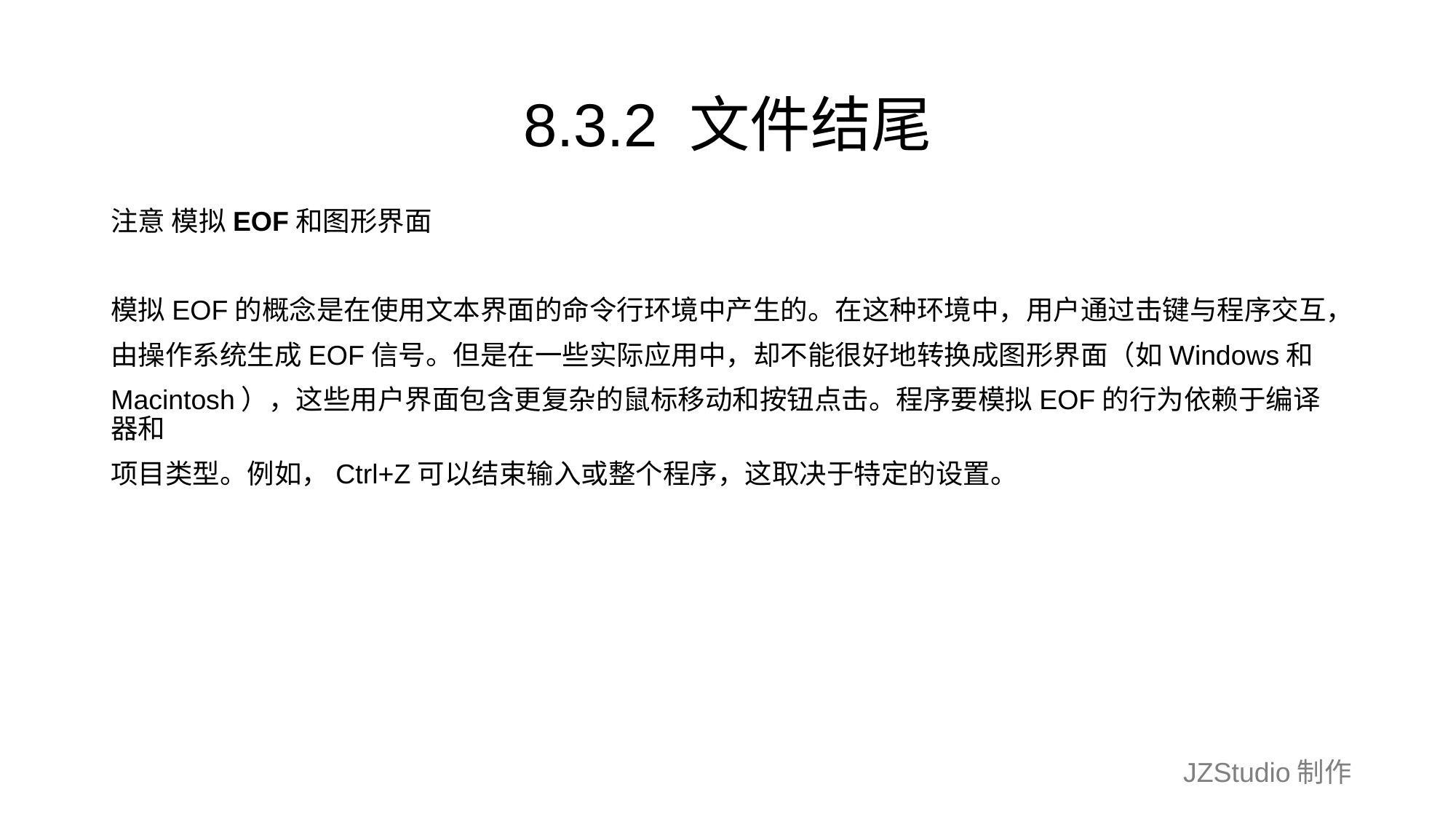

# 8.3.2 文件结尾
注意 模拟EOF和图形界面

模拟EOF的概念是在使用文本界面的命令行环境中产生的。在这种环境中，用户通过击键与程序交互，
由操作系统生成EOF信号。但是在一些实际应用中，却不能很好地转换成图形界面（如Windows和
Macintosh），这些用户界面包含更复杂的鼠标移动和按钮点击。程序要模拟EOF的行为依赖于编译器和
项目类型。例如，Ctrl+Z可以结束输入或整个程序，这取决于特定的设置。